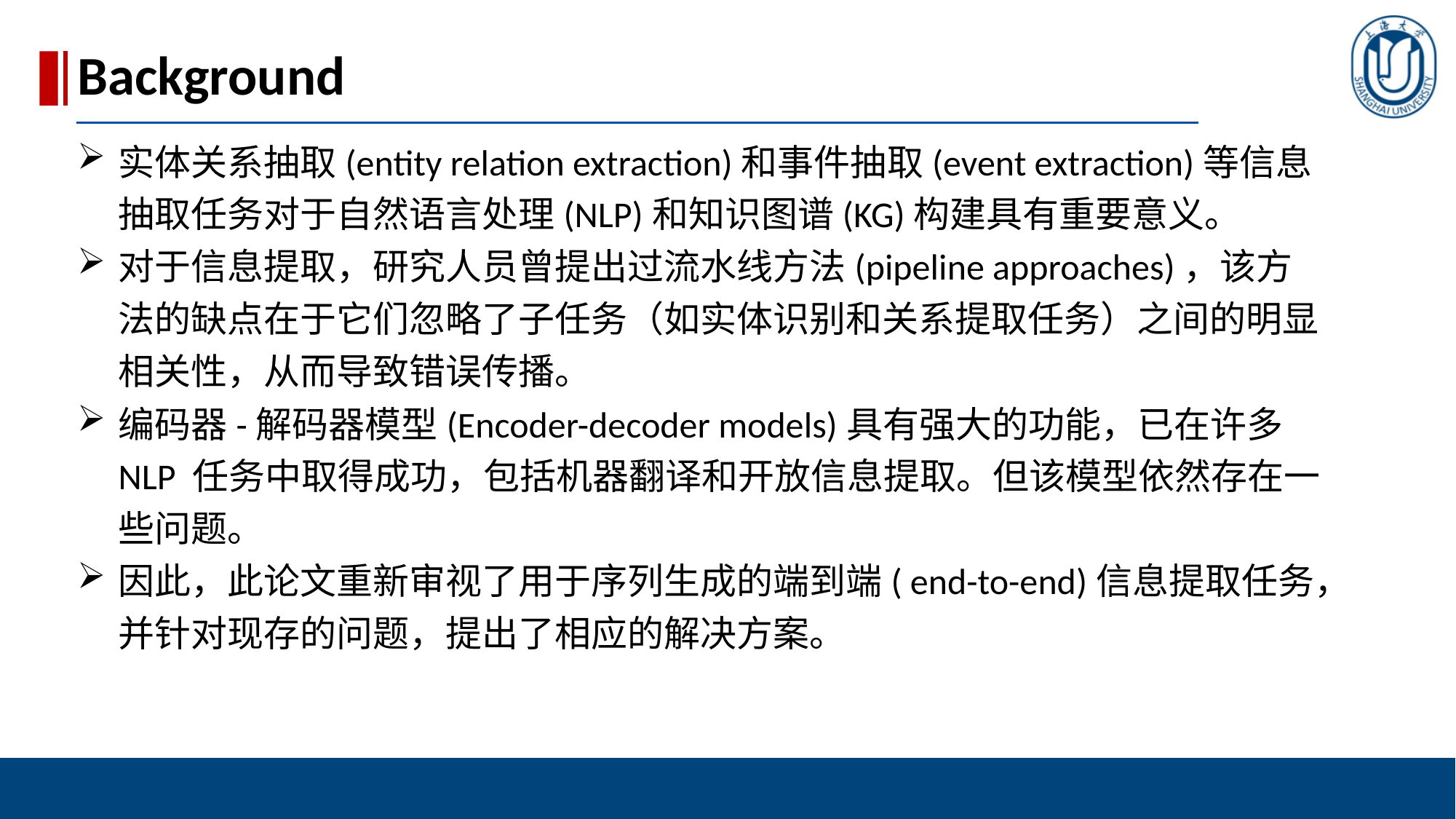

Background
实体关系抽取(entity relation extraction)和事件抽取(event extraction)等信息抽取任务对于自然语言处理(NLP)和知识图谱(KG)构建具有重要意义。
对于信息提取，研究人员曾提出过流水线方法(pipeline approaches)，该方法的缺点在于它们忽略了子任务（如实体识别和关系提取任务）之间的明显相关性，从而导致错误传播。
编码器-解码器模型(Encoder-decoder models)具有强大的功能，已在许多 NLP 任务中取得成功，包括机器翻译和开放信息提取。但该模型依然存在一些问题。
因此，此论文重新审视了用于序列生成的端到端( end-to-end)信息提取任务，并针对现存的问题，提出了相应的解决方案。
111